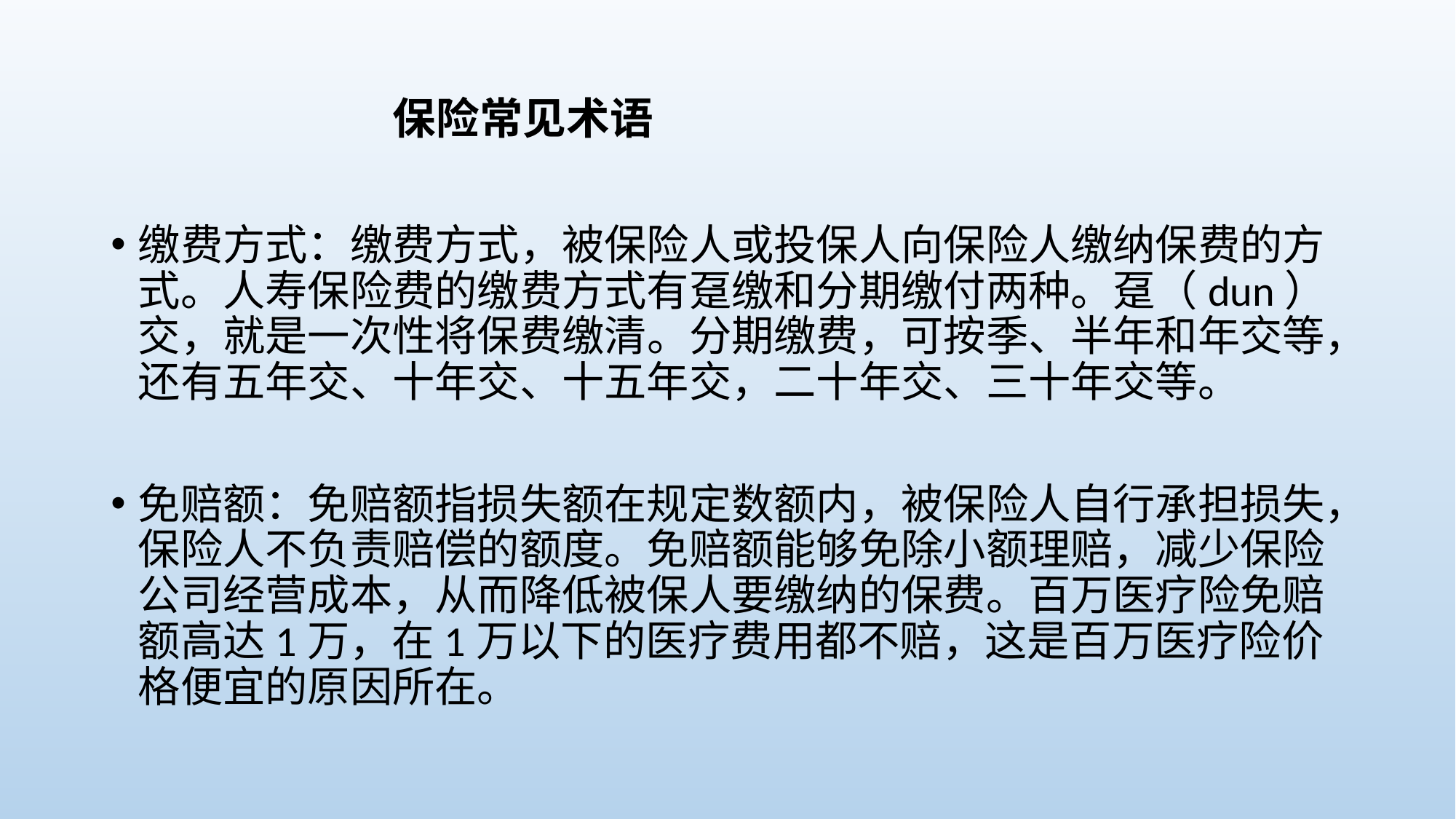

# 保险常见术语
缴费方式：缴费方式，被保险人或投保人向保险人缴纳保费的方式。人寿保险费的缴费方式有趸缴和分期缴付两种。趸（dun）交，就是一次性将保费缴清。分期缴费，可按季、半年和年交等，还有五年交、十年交、十五年交，二十年交、三十年交等。

免赔额：免赔额指损失额在规定数额内，被保险人自行承担损失，保险人不负责赔偿的额度。免赔额能够免除小额理赔，减少保险公司经营成本，从而降低被保人要缴纳的保费。百万医疗险免赔额高达1万，在1万以下的医疗费用都不赔，这是百万医疗险价格便宜的原因所在。